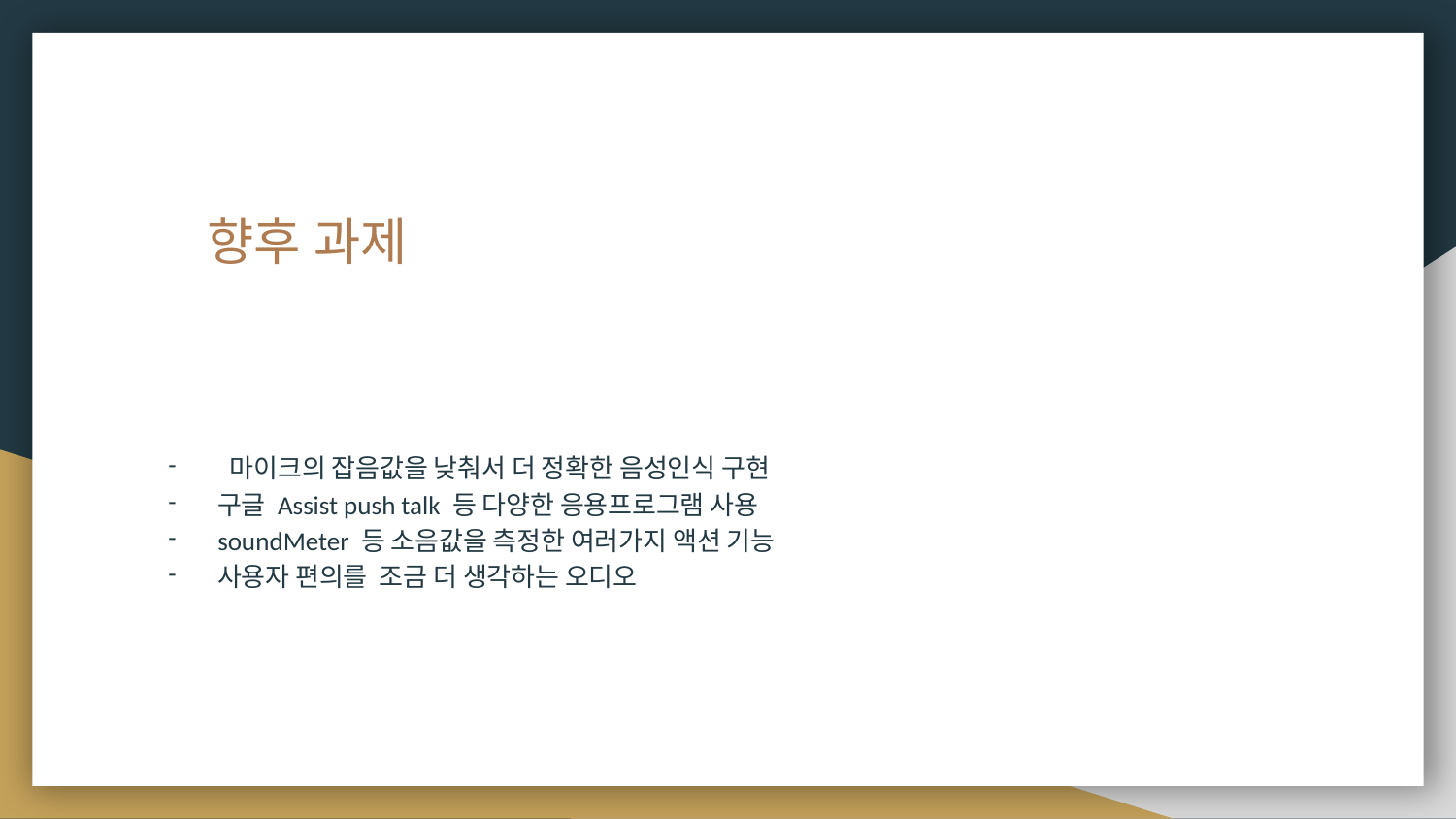

# 향후 과제

 마이크의 잡음값을 낮춰서 더 정확한 음성인식 구현
구글 Assist push talk 등 다양한 응용프로그램 사용
soundMeter 등 소음값을 측정한 여러가지 액션 기능
사용자 편의를  조금 더 생각하는 오디오